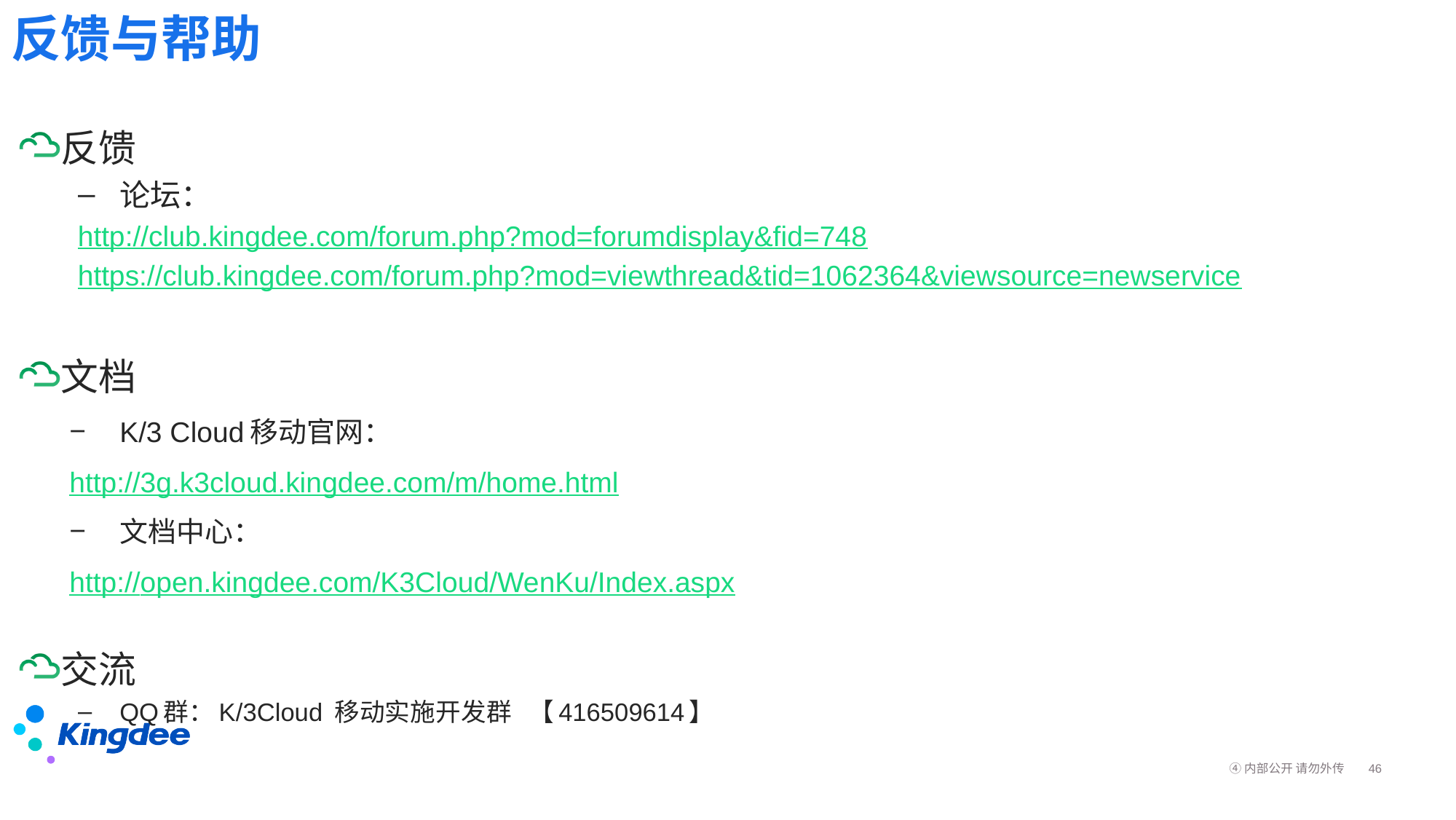

反馈与帮助
反馈
论坛：
http://club.kingdee.com/forum.php?mod=forumdisplay&fid=748
https://club.kingdee.com/forum.php?mod=viewthread&tid=1062364&viewsource=newservice

文档
K/3 Cloud移动官网：
http://3g.k3cloud.kingdee.com/m/home.html
文档中心：
http://open.kingdee.com/K3Cloud/WenKu/Index.aspx

交流
QQ群：K/3Cloud 移动实施开发群   【416509614】